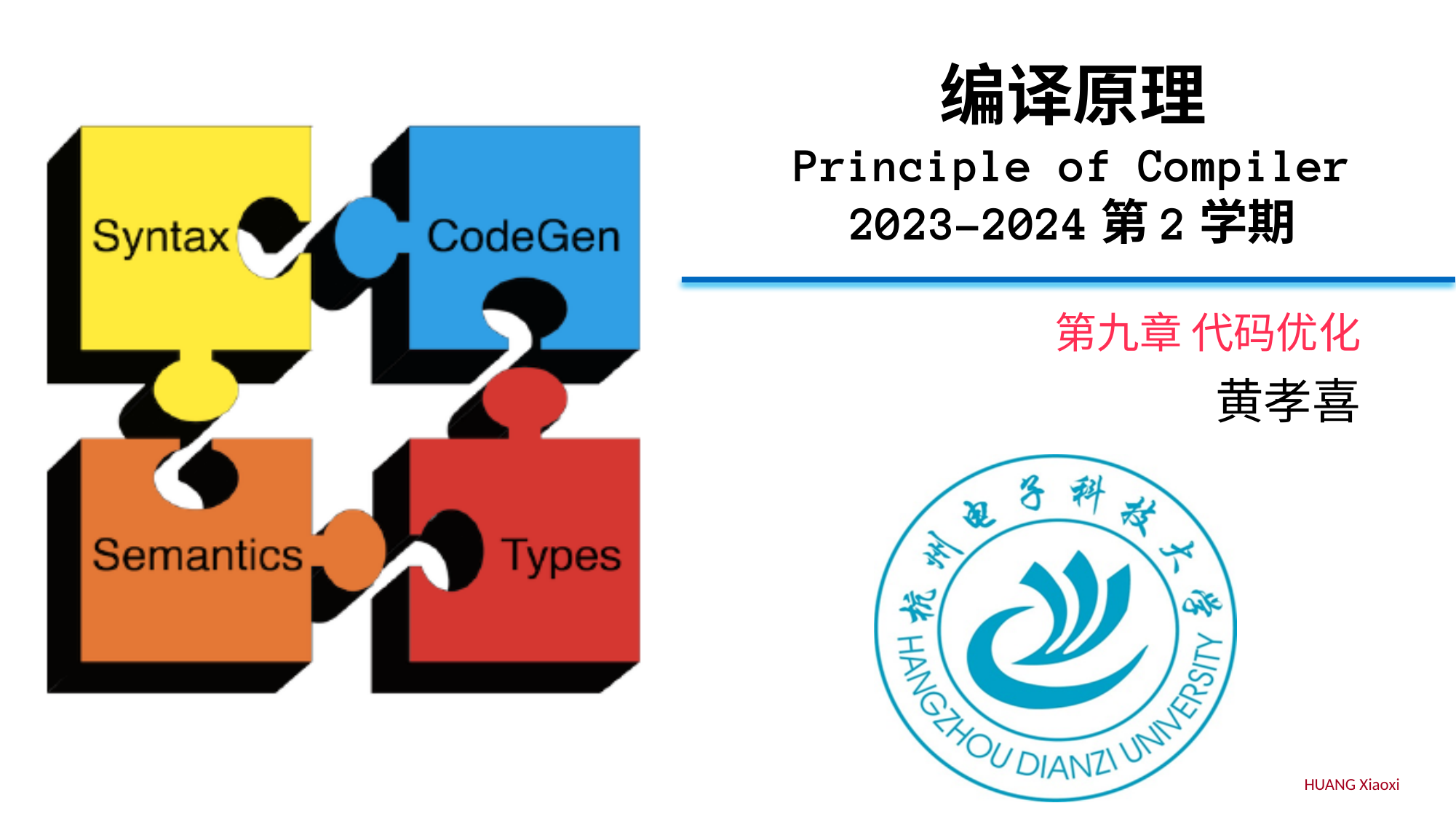

# 编译原理 Principle of Compiler 2023-2024第2学期
第九章 代码优化
黄孝喜